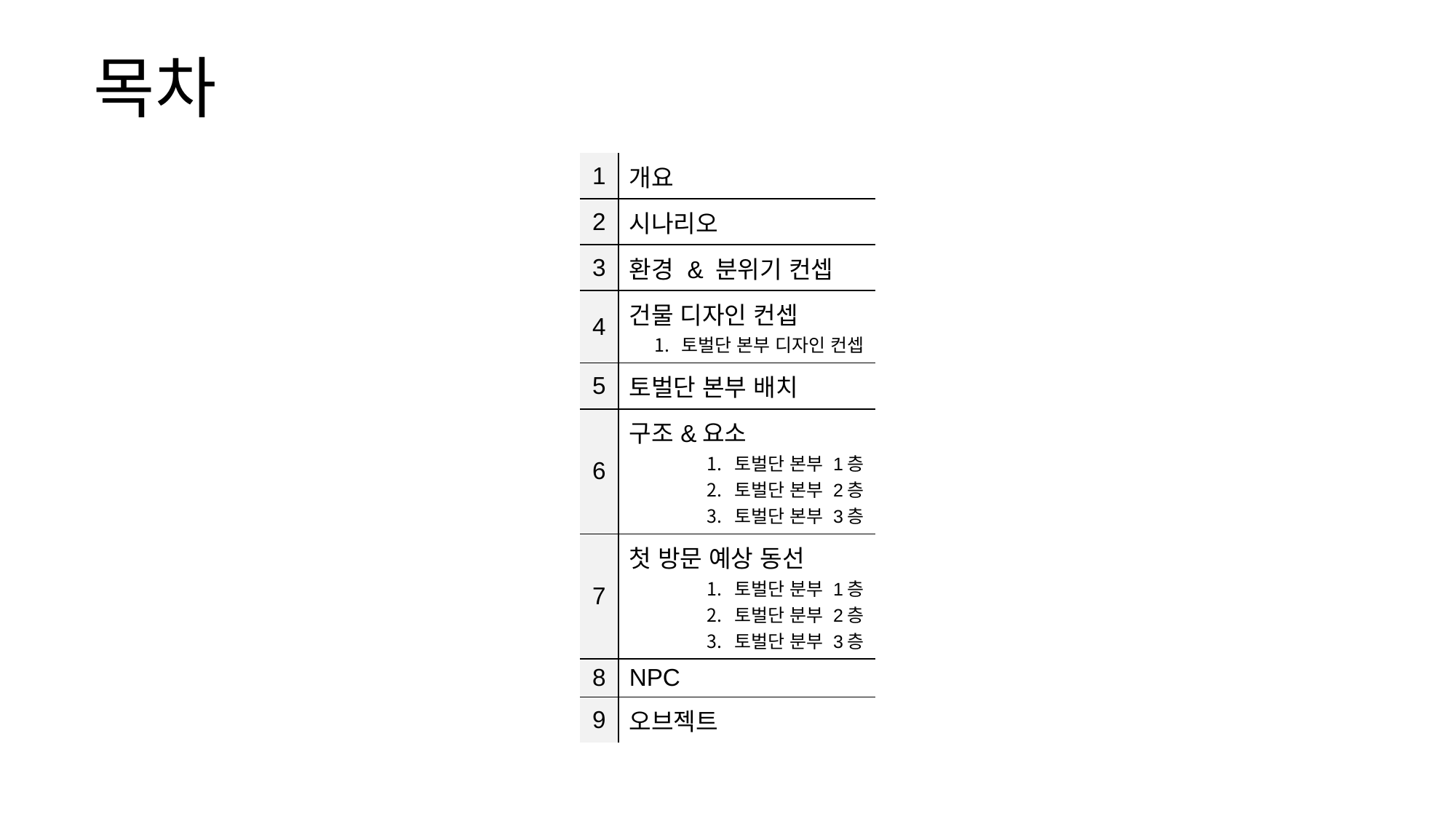

목차
| 1 | 개요 |
| --- | --- |
| 2 | 시나리오 |
| 3 | 환경 & 분위기 컨셉 |
| 4 | 건물 디자인 컨셉 토벌단 본부 디자인 컨셉 |
| 5 | 토벌단 본부 배치 |
| 6 | 구조&요소 토벌단 본부 1층 토벌단 본부 2층 토벌단 본부 3층 |
| 7 | 첫 방문 예상 동선 토벌단 분부 1층 토벌단 분부 2층 토벌단 분부 3층 |
| 8 | NPC |
| 9 | 오브젝트 |